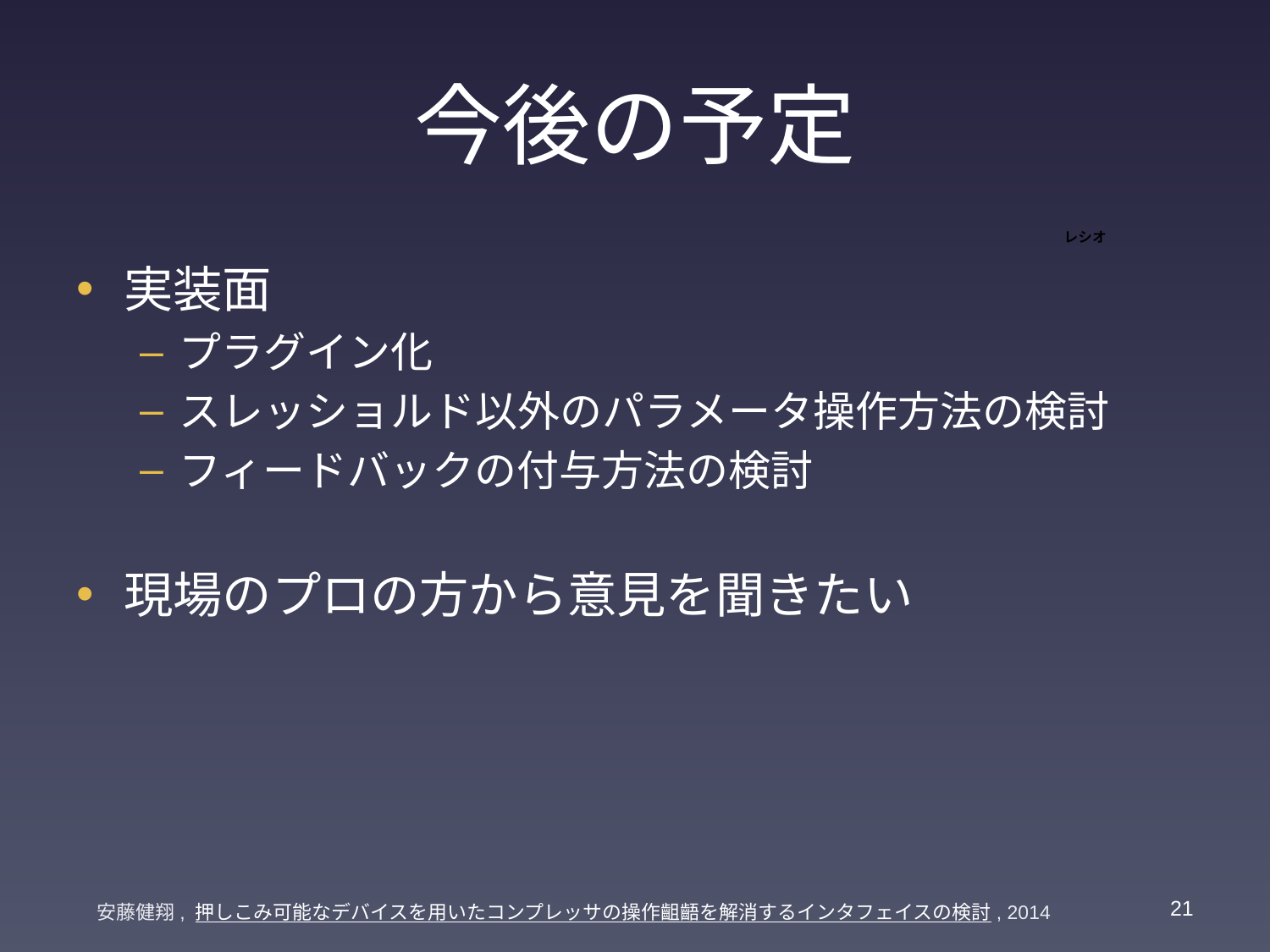

# 今後の予定
実装面
プラグイン化
スレッショルド以外のパラメータ操作方法の検討
フィードバックの付与方法の検討
現場のプロの方から意見を聞きたい
レシオ
21
安藤健翔, 押しこみ可能なデバイスを用いたコンプレッサの操作齟齬を解消するインタフェイスの検討, 2014